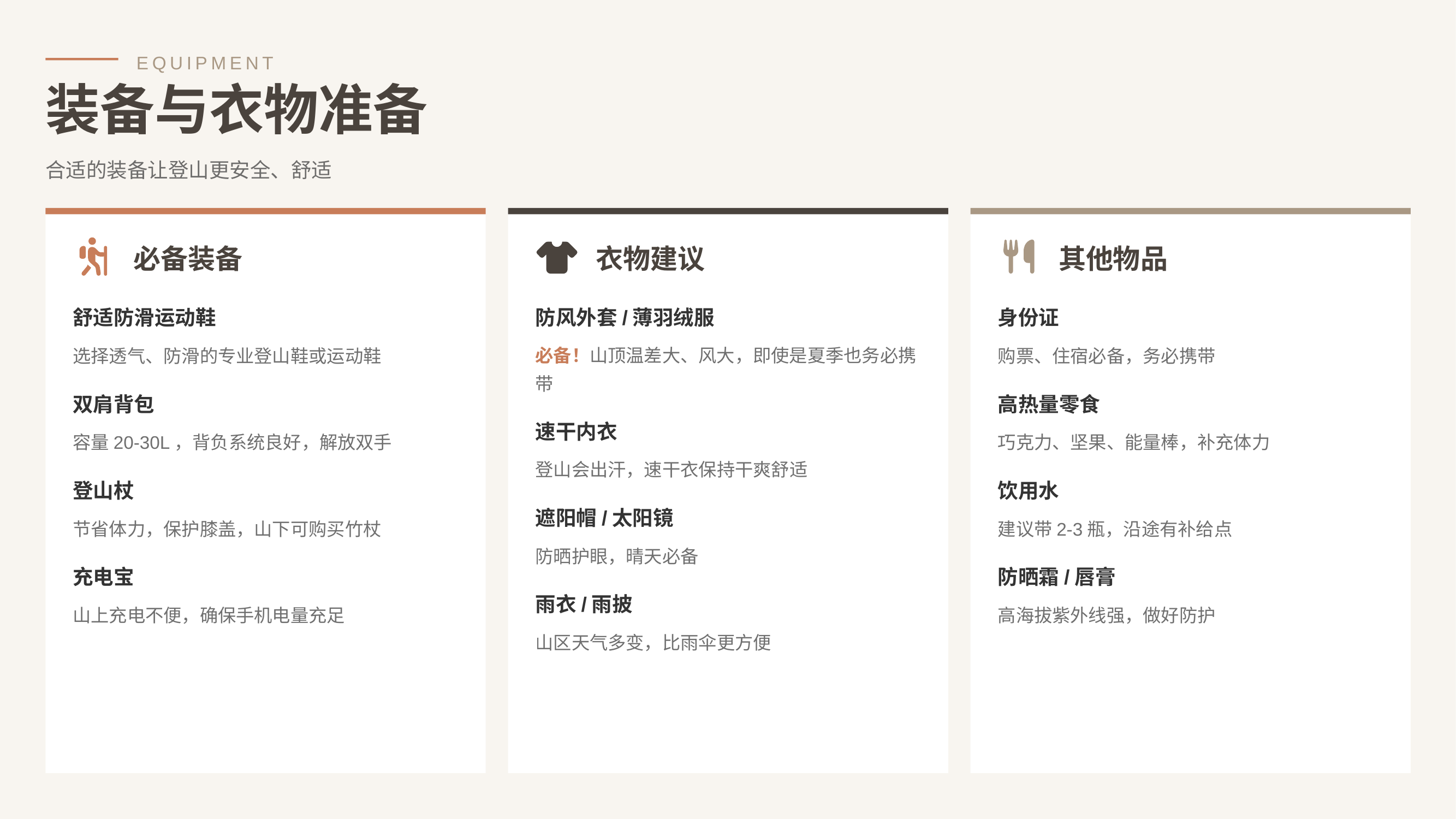

EQUIPMENT

装备与衣物准备
合适的装备让登山更安全、舒适

必备装备
衣物建议
其他物品

舒适防滑运动鞋
防风外套/薄羽绒服
身份证
选择透气、防滑的专业登山鞋或运动鞋
必备！山顶温差大、风大，即使是夏季也务必携带
购票、住宿必备，务必携带
双肩背包
高热量零食
速干内衣
容量20-30L，背负系统良好，解放双手
巧克力、坚果、能量棒，补充体力
登山会出汗，速干衣保持干爽舒适
登山杖
饮用水
遮阳帽/太阳镜
节省体力，保护膝盖，山下可购买竹杖
建议带2-3瓶，沿途有补给点
防晒护眼，晴天必备
充电宝
防晒霜/唇膏
雨衣/雨披
山上充电不便，确保手机电量充足
高海拔紫外线强，做好防护
山区天气多变，比雨伞更方便